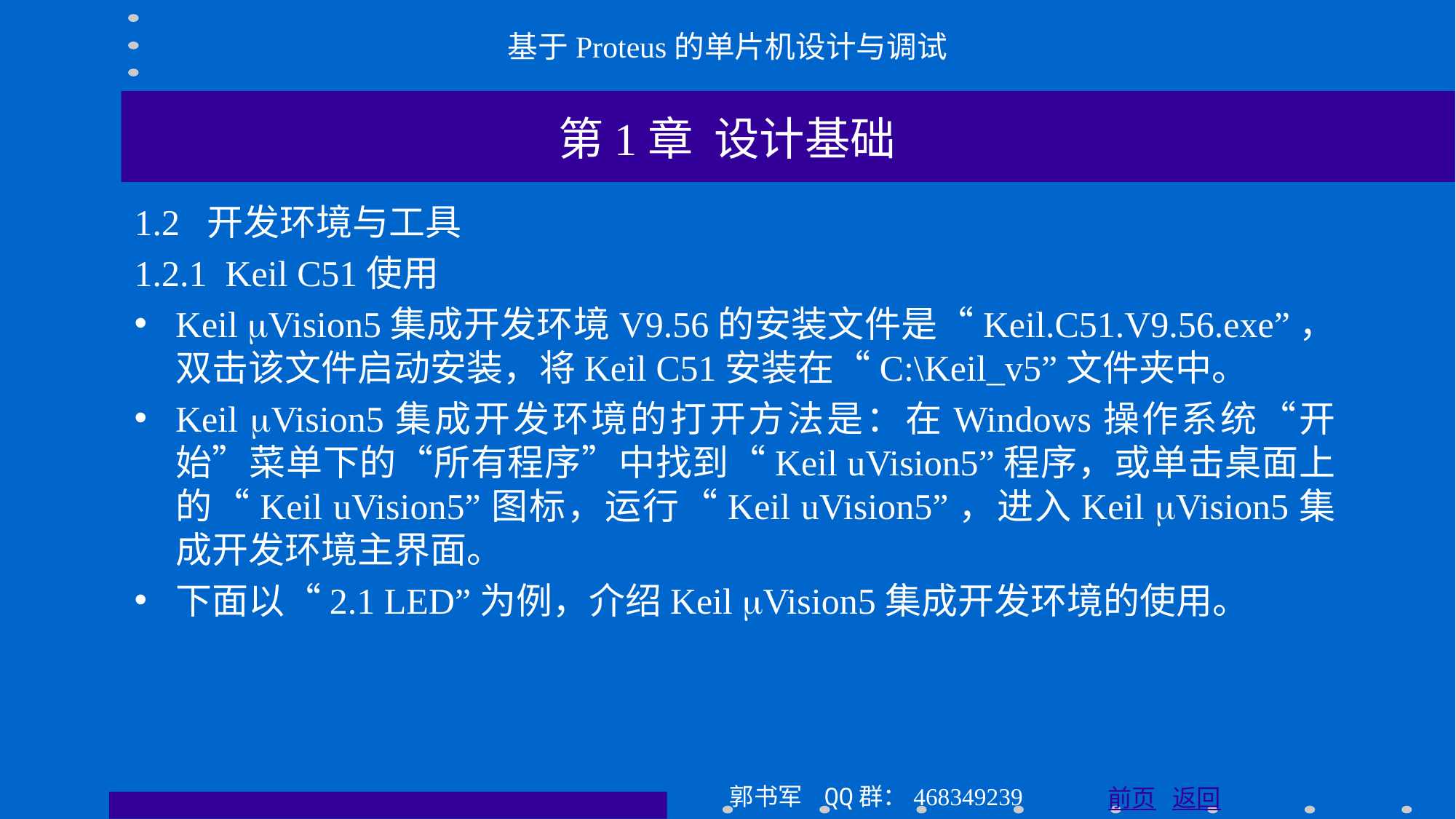

基于Proteus的单片机设计与调试
第1章  设计基础
1.2  开发环境与工具
1.2.1  Keil C51使用
Keil μVision5集成开发环境V9.56的安装文件是“Keil.C51.V9.56.exe”，双击该文件启动安装，将Keil C51安装在“C:\Keil_v5”文件夹中。
Keil μVision5集成开发环境的打开方法是：在Windows操作系统“开始”菜单下的“所有程序”中找到“Keil uVision5”程序，或单击桌面上的“Keil uVision5”图标，运行“Keil uVision5”，进入Keil μVision5集成开发环境主界面。
下面以“2.1 LED”为例，介绍Keil μVision5集成开发环境的使用。
郭书军   QQ群：468349239
前页   返回